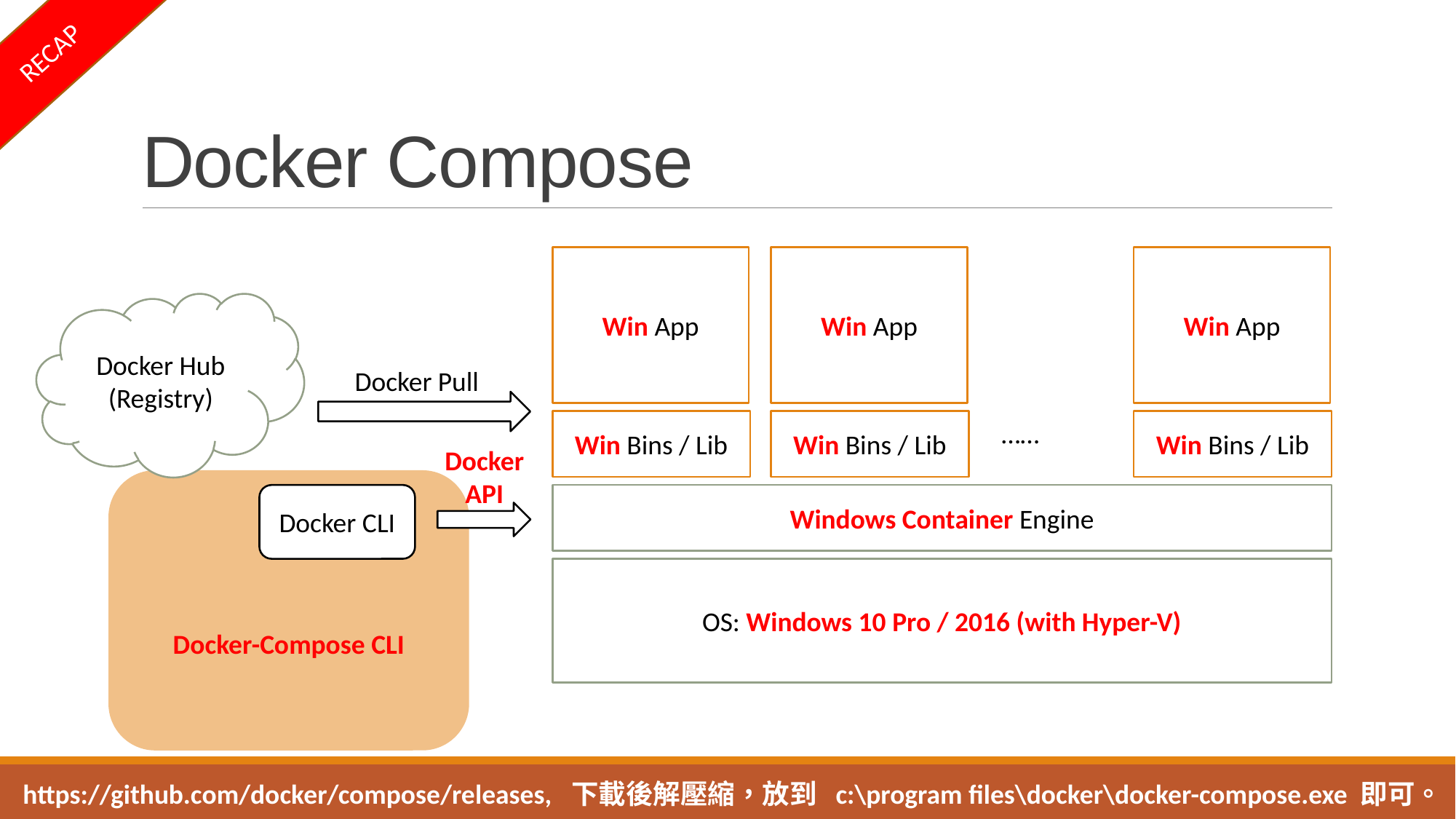

RECAP
# Docker Compose
Win App
Win App
Win App
Docker Hub
(Registry)
Docker Pull

Win Bins / Lib
Win Bins / Lib
……
Win Bins / Lib
Docker
API

Docker-Compose CLI
Docker CLI
Windows Container Engine

OS: Windows 10 Pro / 2016 (with Hyper-V)
https://github.com/docker/compose/releases,  下載後解壓縮，放到  c:\program files\docker\docker-compose.exe 即可。